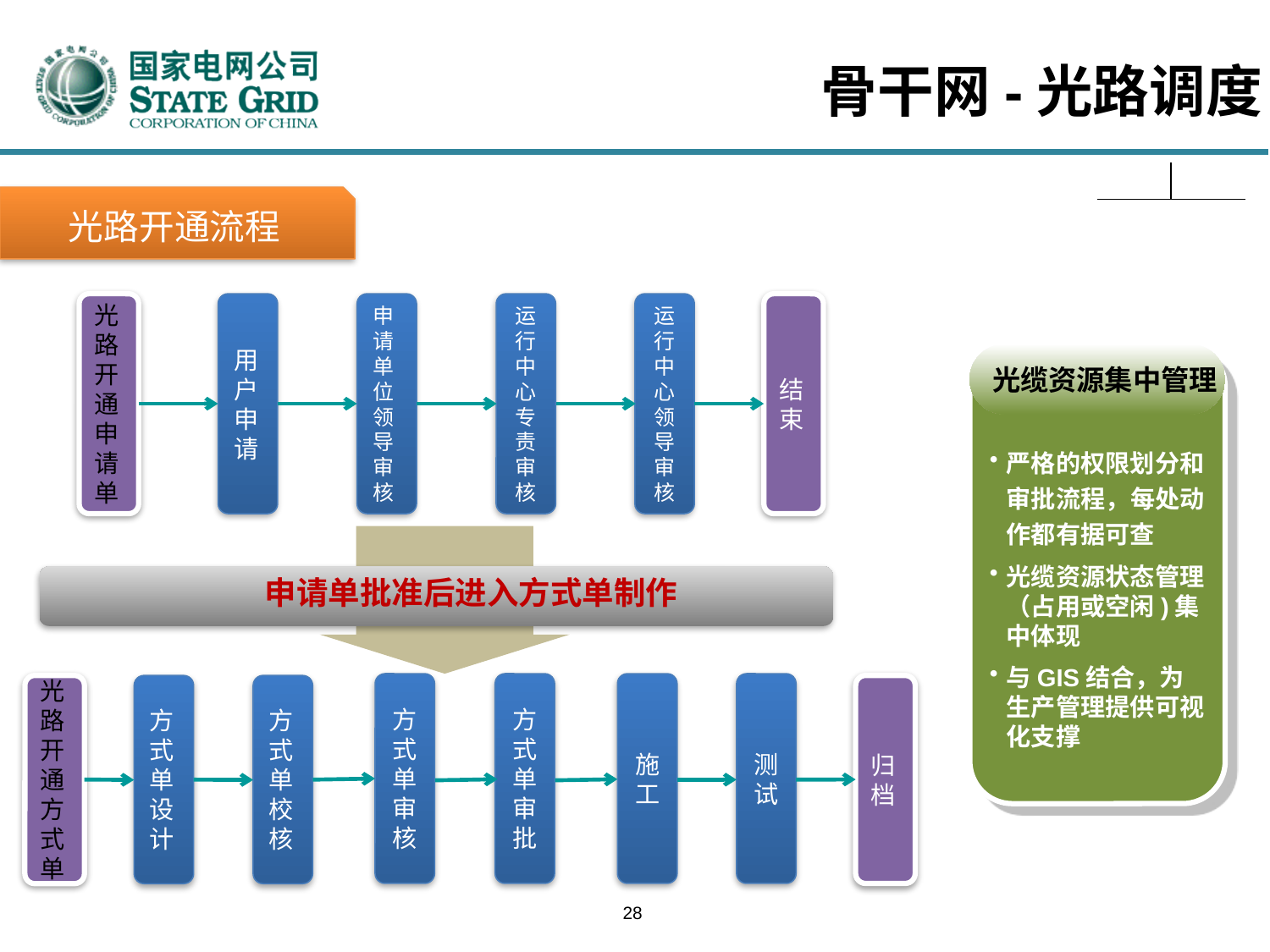

骨干网-光路调度
光路开通流程
光路开通申请单
用户申请
申请单位领导审核
运行中心专责审核
运行中心领导审核
结束
光缆资源集中管理

严格的权限划分和审批流程，每处动作都有据可查
光缆资源状态管理（占用或空闲)集中体现
与GIS结合，为生产管理提供可视化支撑

申请单批准后进入方式单制作
方式单审核
方式单审批
施工
测试
光路开通方式单
方式单设计
方式单校核
归档
28